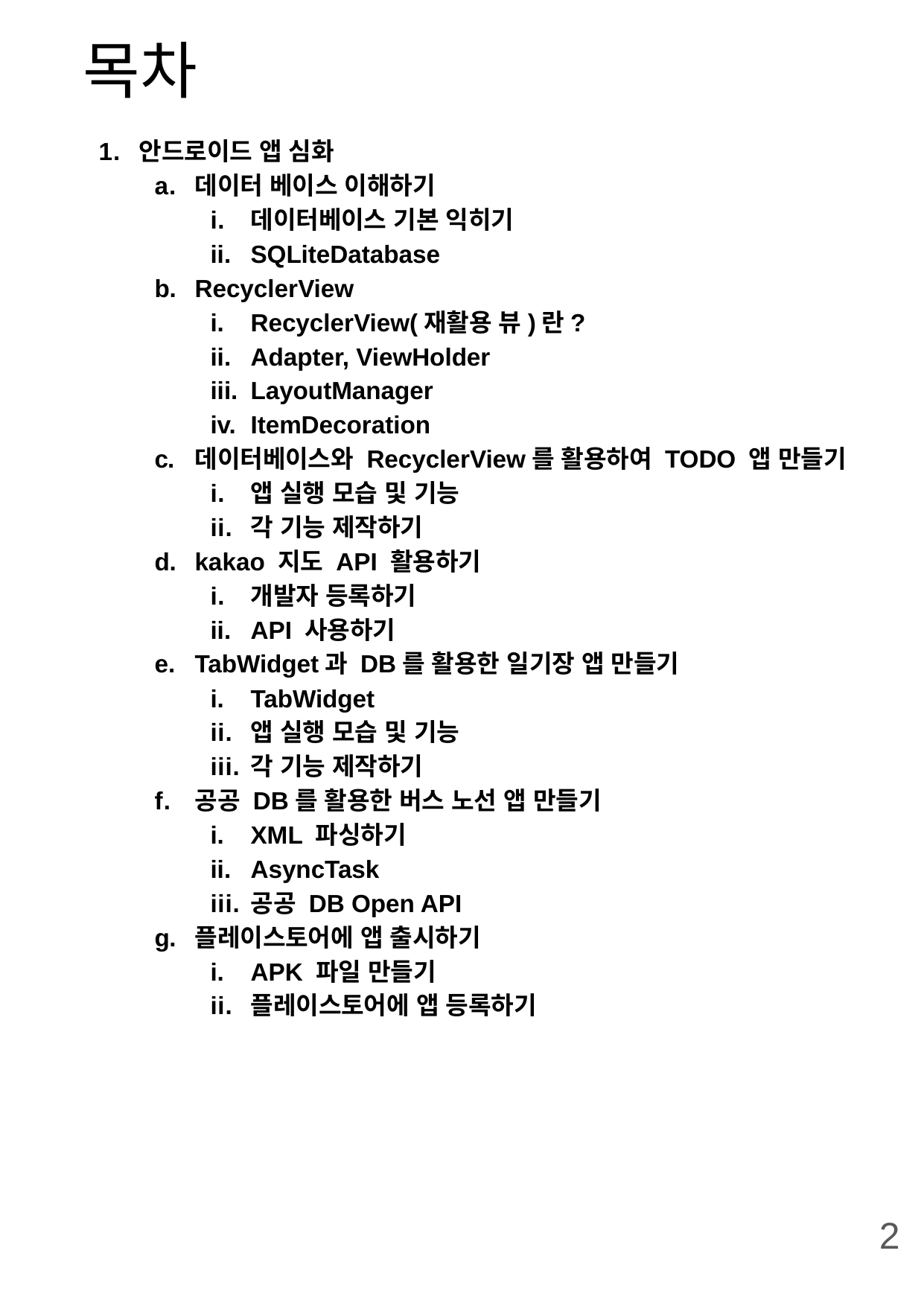

# 목차
안드로이드 앱 심화
데이터 베이스 이해하기
데이터베이스 기본 익히기
SQLiteDatabase
RecyclerView
RecyclerView(재활용 뷰)란?
Adapter, ViewHolder
LayoutManager
ItemDecoration
데이터베이스와 RecyclerView를 활용하여 TODO 앱 만들기
앱 실행 모습 및 기능
각 기능 제작하기
kakao 지도 API 활용하기
개발자 등록하기
API 사용하기
TabWidget과 DB를 활용한 일기장 앱 만들기
TabWidget
앱 실행 모습 및 기능
각 기능 제작하기
공공 DB를 활용한 버스 노선 앱 만들기
XML 파싱하기
AsyncTask
공공 DB Open API
플레이스토어에 앱 출시하기
APK 파일 만들기
플레이스토어에 앱 등록하기
2